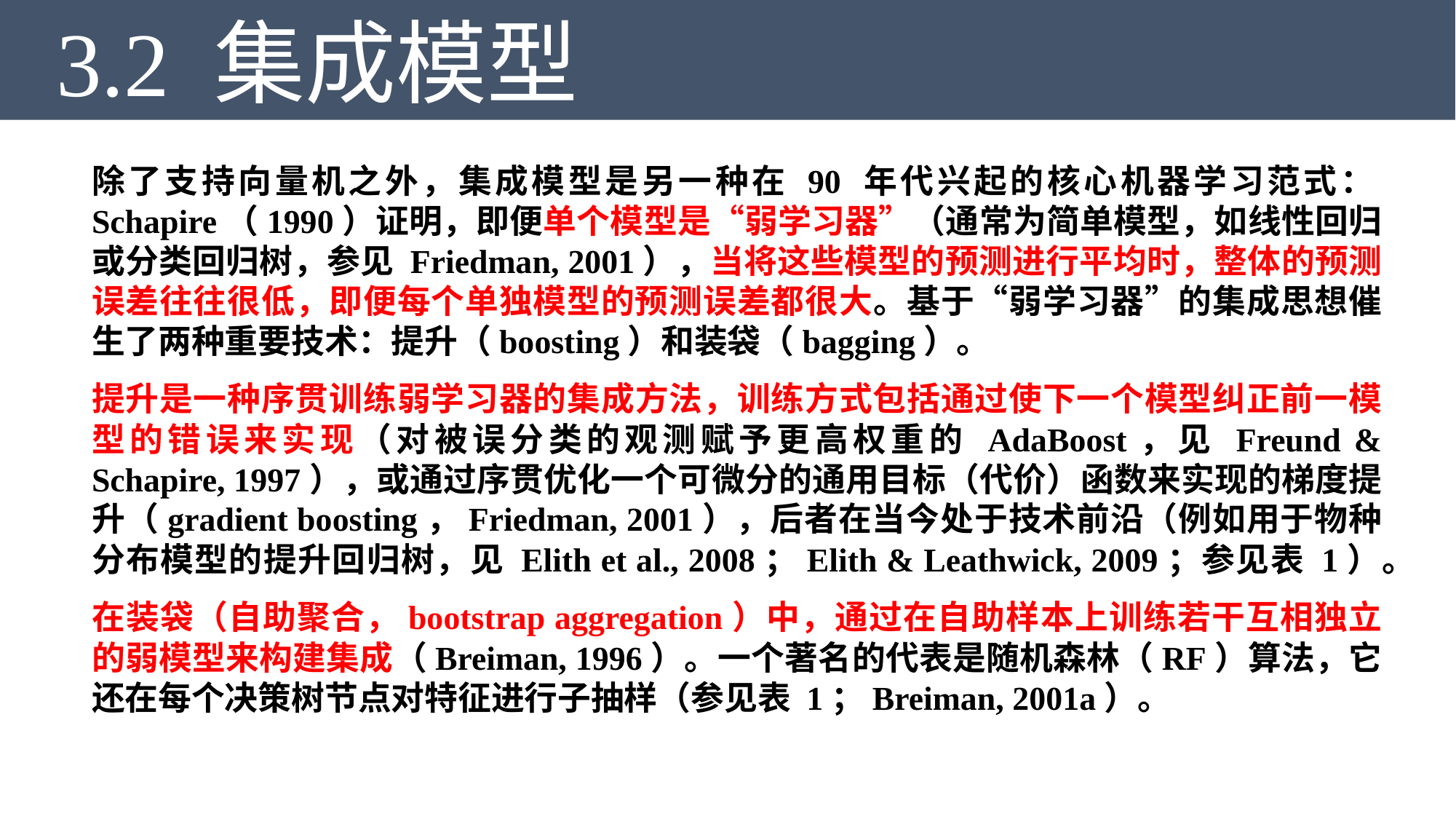

3.2 集成模型
除了支持向量机之外，集成模型是另一种在 90 年代兴起的核心机器学习范式：Schapire（1990）证明，即便单个模型是“弱学习器”（通常为简单模型，如线性回归或分类回归树，参见 Friedman, 2001），当将这些模型的预测进行平均时，整体的预测误差往往很低，即便每个单独模型的预测误差都很大。基于“弱学习器”的集成思想催生了两种重要技术：提升（boosting）和装袋（bagging）。
提升是一种序贯训练弱学习器的集成方法，训练方式包括通过使下一个模型纠正前一模型的错误来实现（对被误分类的观测赋予更高权重的 AdaBoost，见 Freund & Schapire, 1997），或通过序贯优化一个可微分的通用目标（代价）函数来实现的梯度提升（gradient boosting，Friedman, 2001），后者在当今处于技术前沿（例如用于物种分布模型的提升回归树，见 Elith et al., 2008；Elith & Leathwick, 2009；参见表 1）。
在装袋（自助聚合，bootstrap aggregation）中，通过在自助样本上训练若干互相独立的弱模型来构建集成（Breiman, 1996）。一个著名的代表是随机森林（RF）算法，它还在每个决策树节点对特征进行子抽样（参见表 1；Breiman, 2001a）。